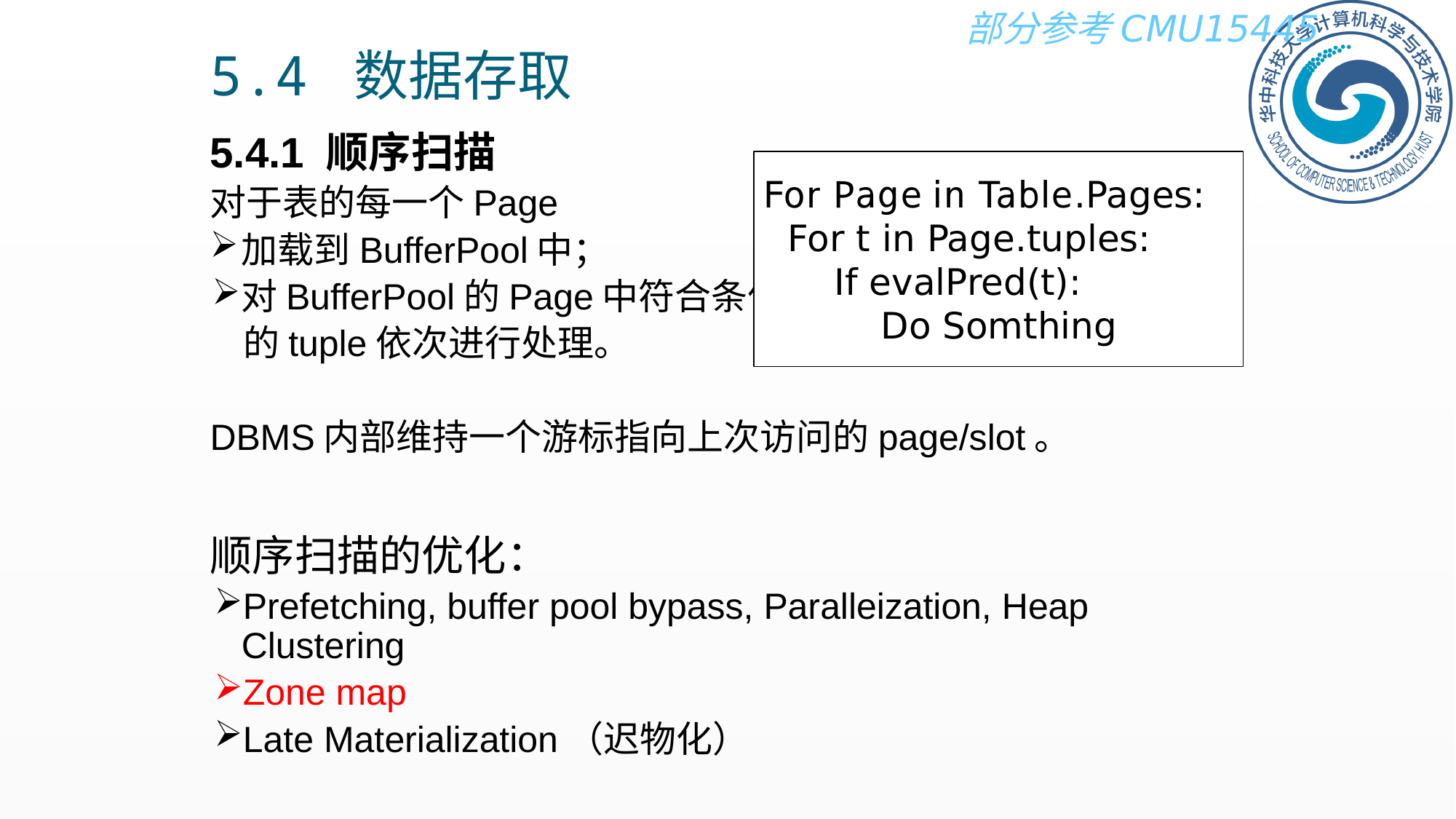

5.4 数据存取
5.4.1 顺序扫描
对于表的每一个Page
加载到BufferPool中；
对BufferPool的Page中符合条件
   的tuple依次进行处理。

DBMS内部维持一个游标指向上次访问的page/slot。

顺序扫描的优化：
Prefetching, buffer pool bypass, Paralleization, Heap Clustering
Zone map
Late Materialization（迟物化）
For Page in Table.Pages:
  For t in Page.tuples:
      If evalPred(t):
          Do Somthing
156